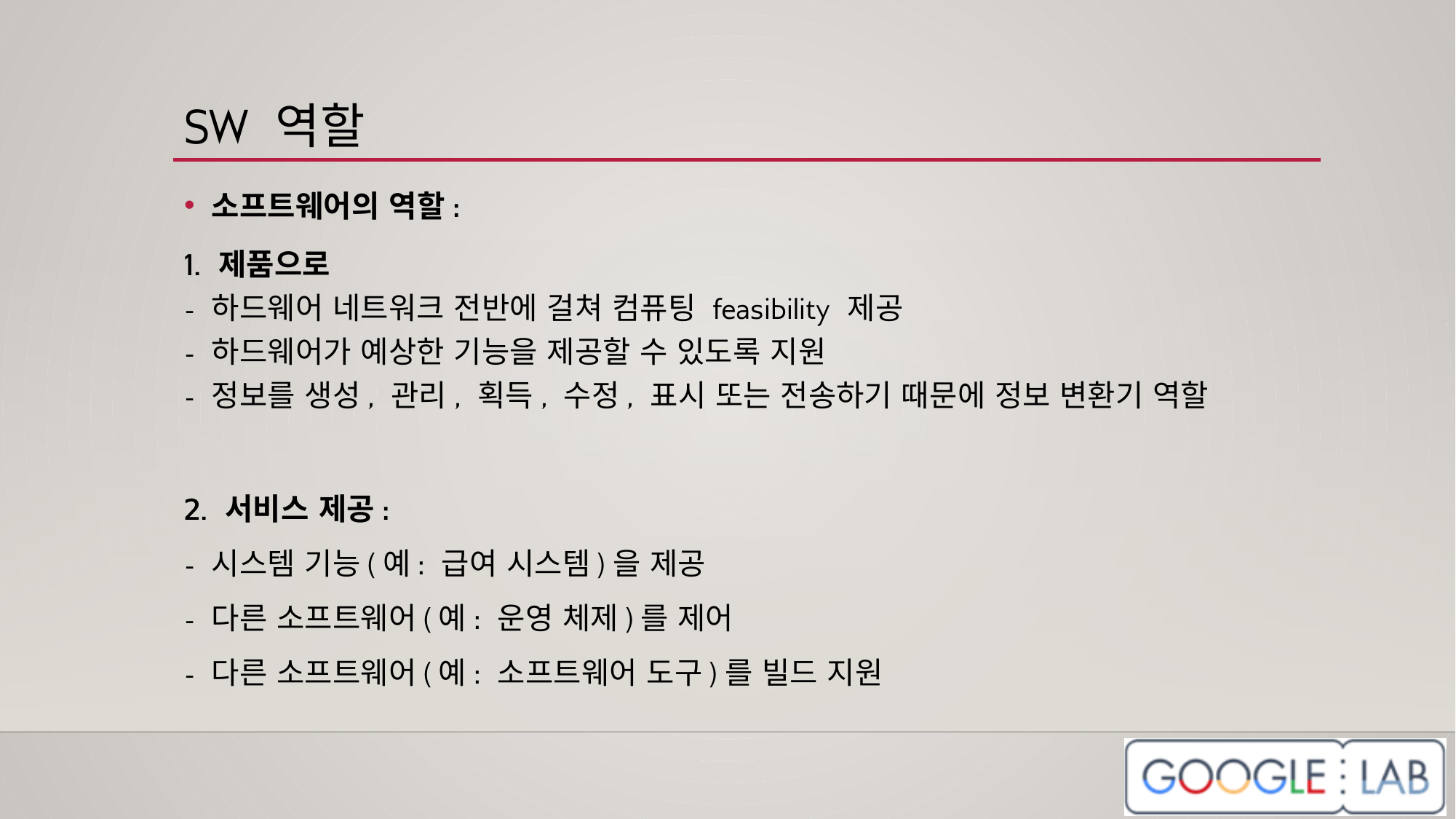

# SW 역할
소프트웨어의 역할:
1. 제품으로
- 하드웨어 네트워크 전반에 걸쳐 컴퓨팅 feasibility 제공
- 하드웨어가 예상한 기능을 제공할 수 있도록 지원
- 정보를 생성, 관리, 획득, 수정, 표시 또는 전송하기 때문에 정보 변환기 역할

2. 서비스 제공:
- 시스템 기능(예: 급여 시스템)을 제공
- 다른 소프트웨어(예: 운영 체제)를 제어
- 다른 소프트웨어(예: 소프트웨어 도구)를 빌드 지원